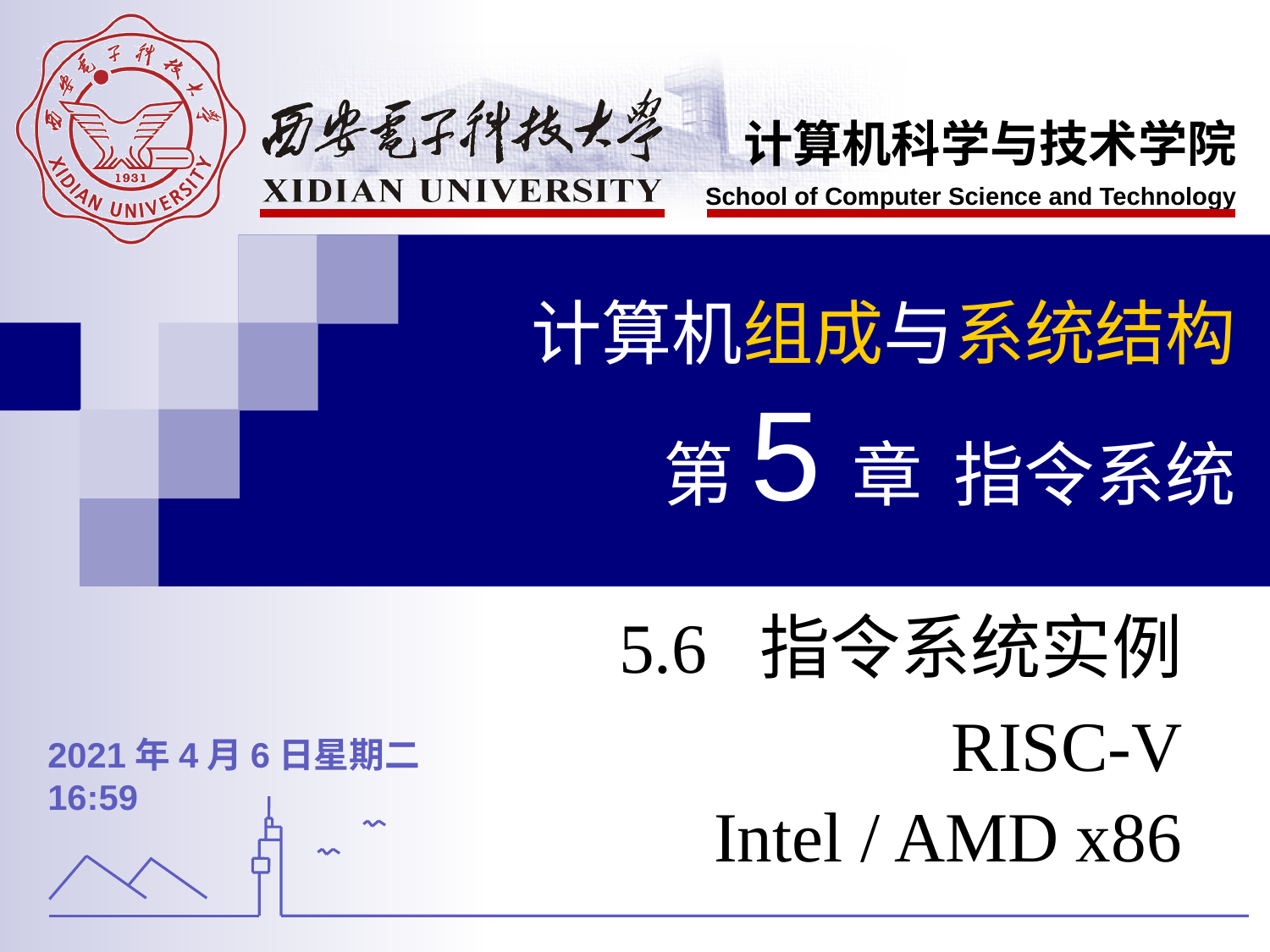

# 计算机组成与系统结构 第5章  指令系统
5.6  指令系统实例
RISC-V
Intel / AMD x86